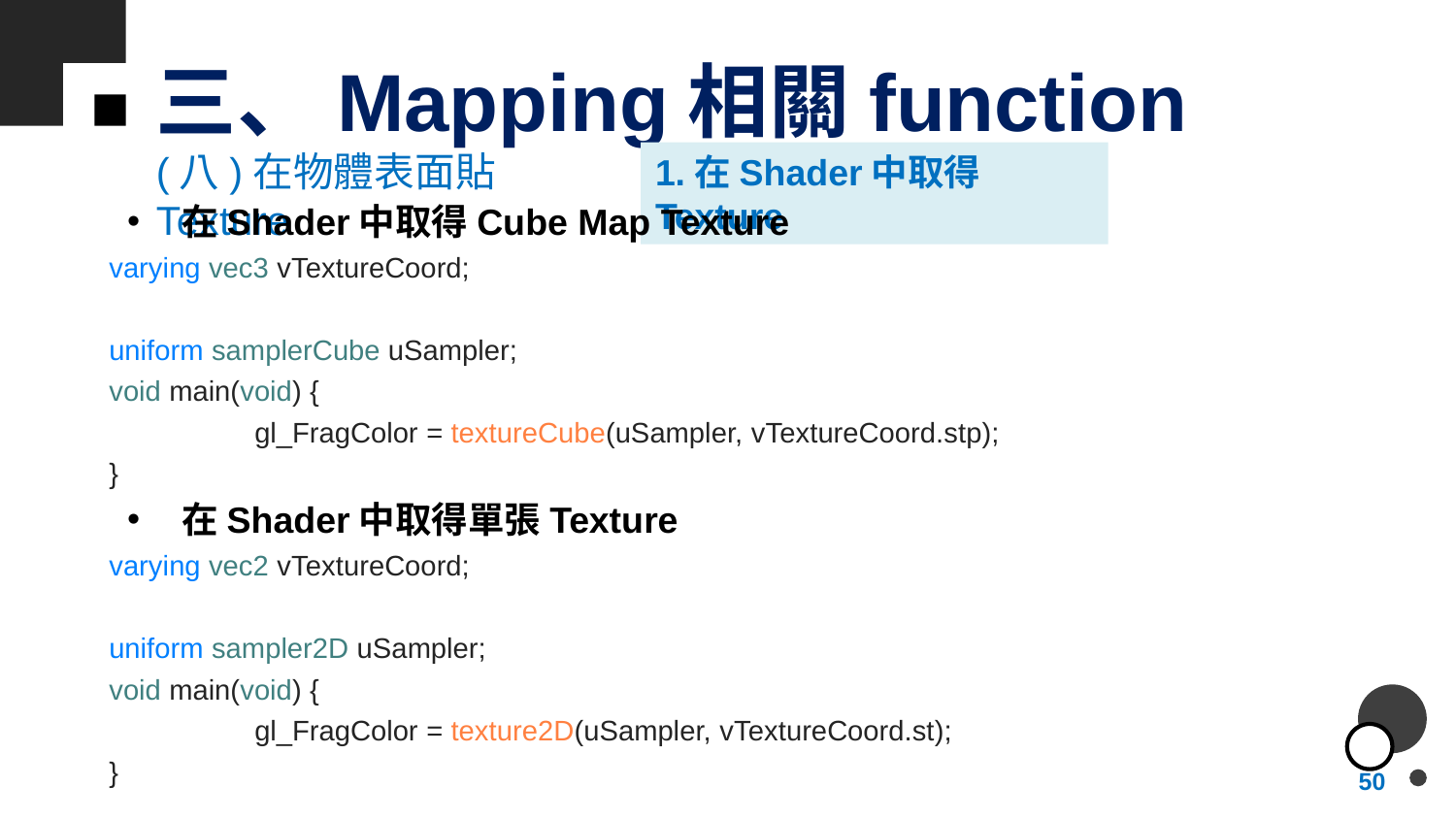

# 三、Mapping相關function
(八)在物體表面貼Texture
1.在Shader中取得Texture
在Shader中取得Cube Map Texture
varying vec3 vTextureCoord;

uniform samplerCube uSampler;
void main(void) {
	gl_FragColor = textureCube(uSampler, vTextureCoord.stp);
}
在Shader中取得單張Texture
varying vec2 vTextureCoord;

uniform sampler2D uSampler;
void main(void) {
	gl_FragColor = texture2D(uSampler, vTextureCoord.st);
}

50